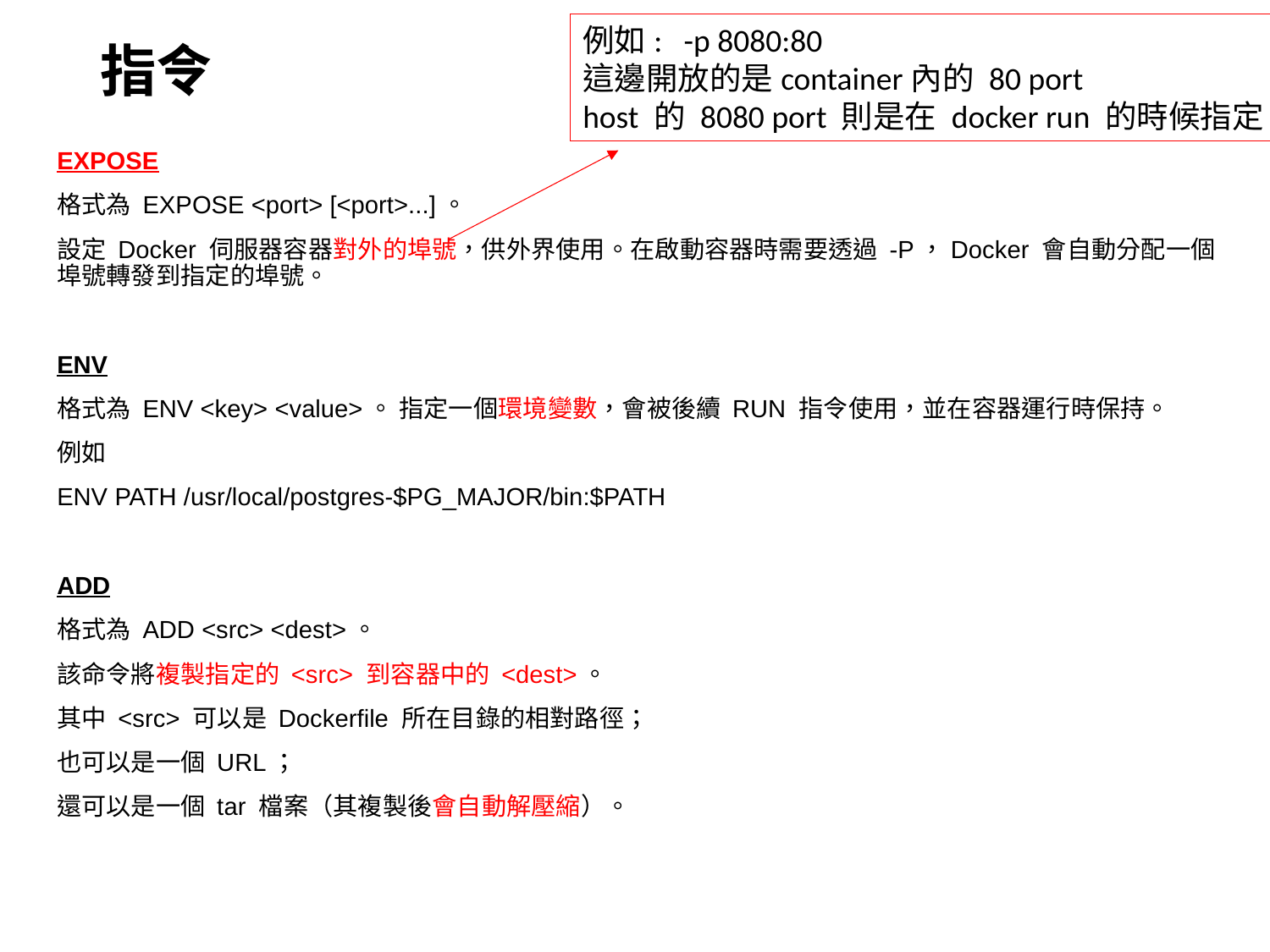

例如:   -p 8080:80
這邊開放的是container內的 80 port
host 的 8080 port 則是在 docker run 的時候指定
# 指令
EXPOSE
格式為 EXPOSE <port> [<port>...]。
設定 Docker 伺服器容器對外的埠號，供外界使用。在啟動容器時需要透過 -P，Docker 會自動分配一個埠號轉發到指定的埠號。

ENV
格式為 ENV <key> <value>。 指定一個環境變數，會被後續 RUN 指令使用，並在容器運行時保持。
例如
ENV PATH /usr/local/postgres-$PG_MAJOR/bin:$PATH

ADD
格式為 ADD <src> <dest>。
該命令將複製指定的 <src> 到容器中的 <dest>。
其中 <src> 可以是 Dockerfile 所在目錄的相對路徑；
也可以是一個 URL；
還可以是一個 tar 檔案（其複製後會自動解壓縮）。